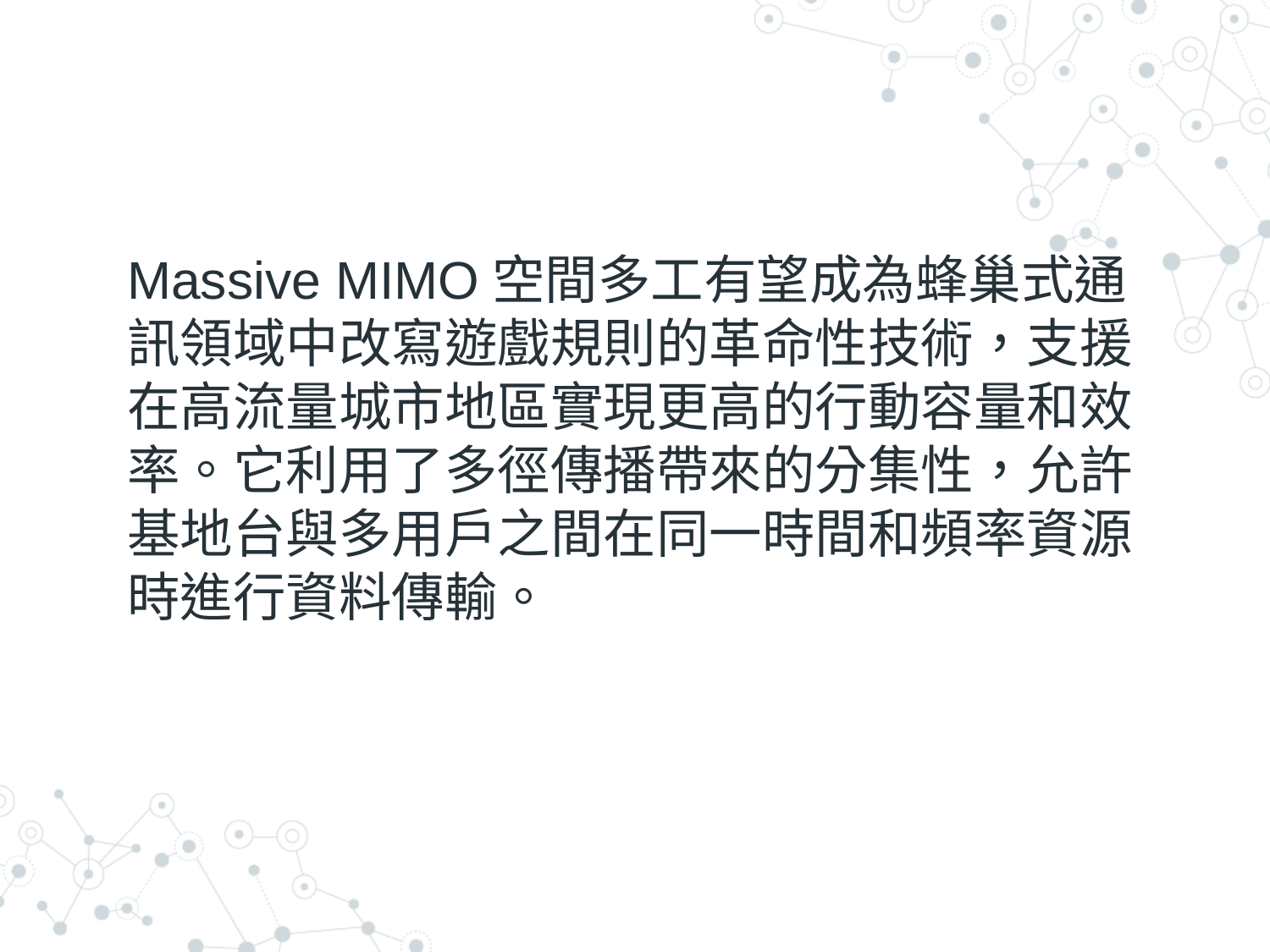

#
Massive MIMO空間多工有望成為蜂巢式通訊領域中改寫遊戲規則的革命性技術，支援在高流量城市地區實現更高的行動容量和效率。它利用了多徑傳播帶來的分集性，允許基地台與多用戶之間在同一時間和頻率資源時進行資料傳輸。